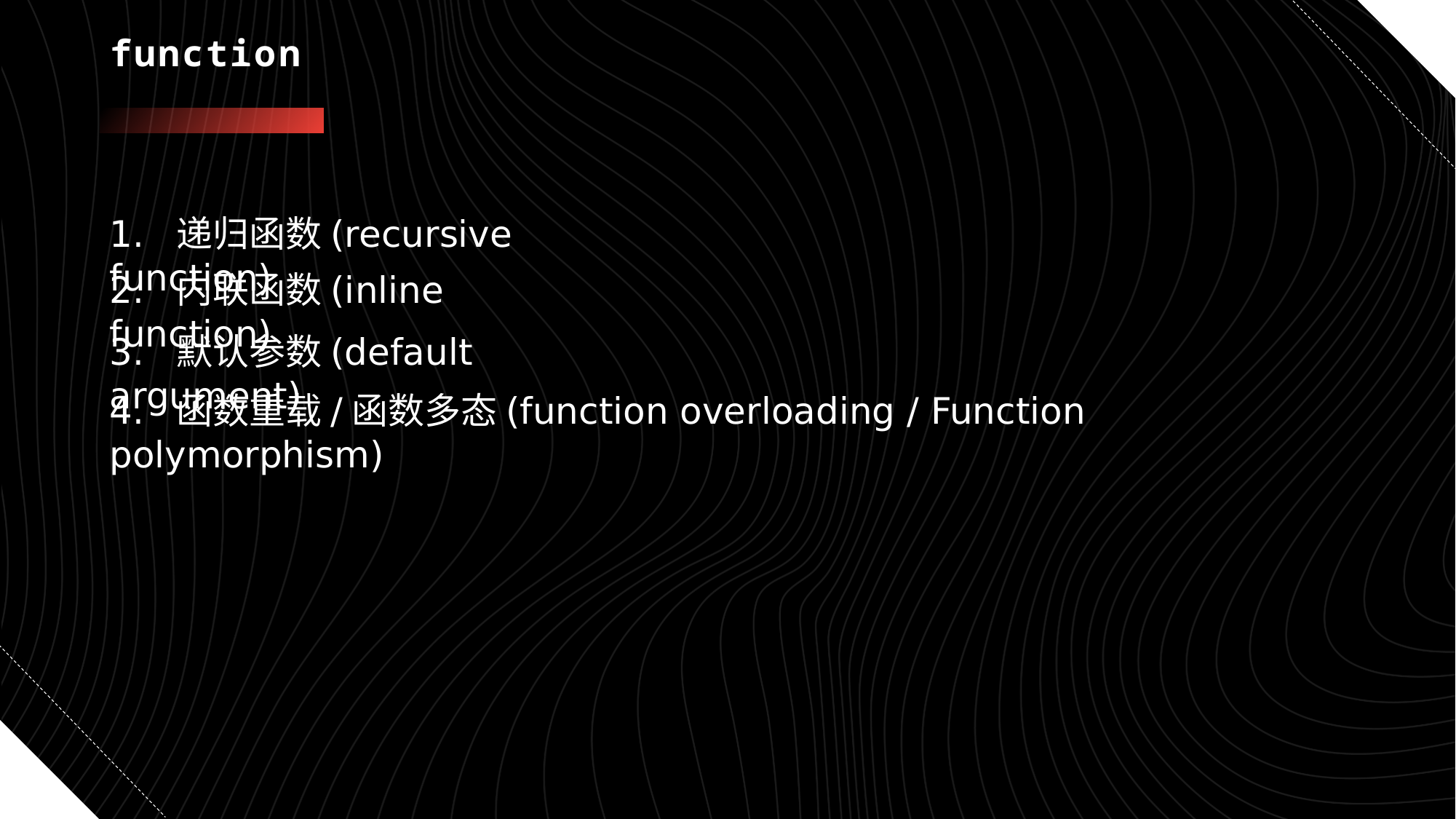

# function
1.  递归函数(recursive function)
2.  内联函数(inline function)
3.  默认参数(default argument)
4.  函数重载/函数多态(function overloading / Function polymorphism)